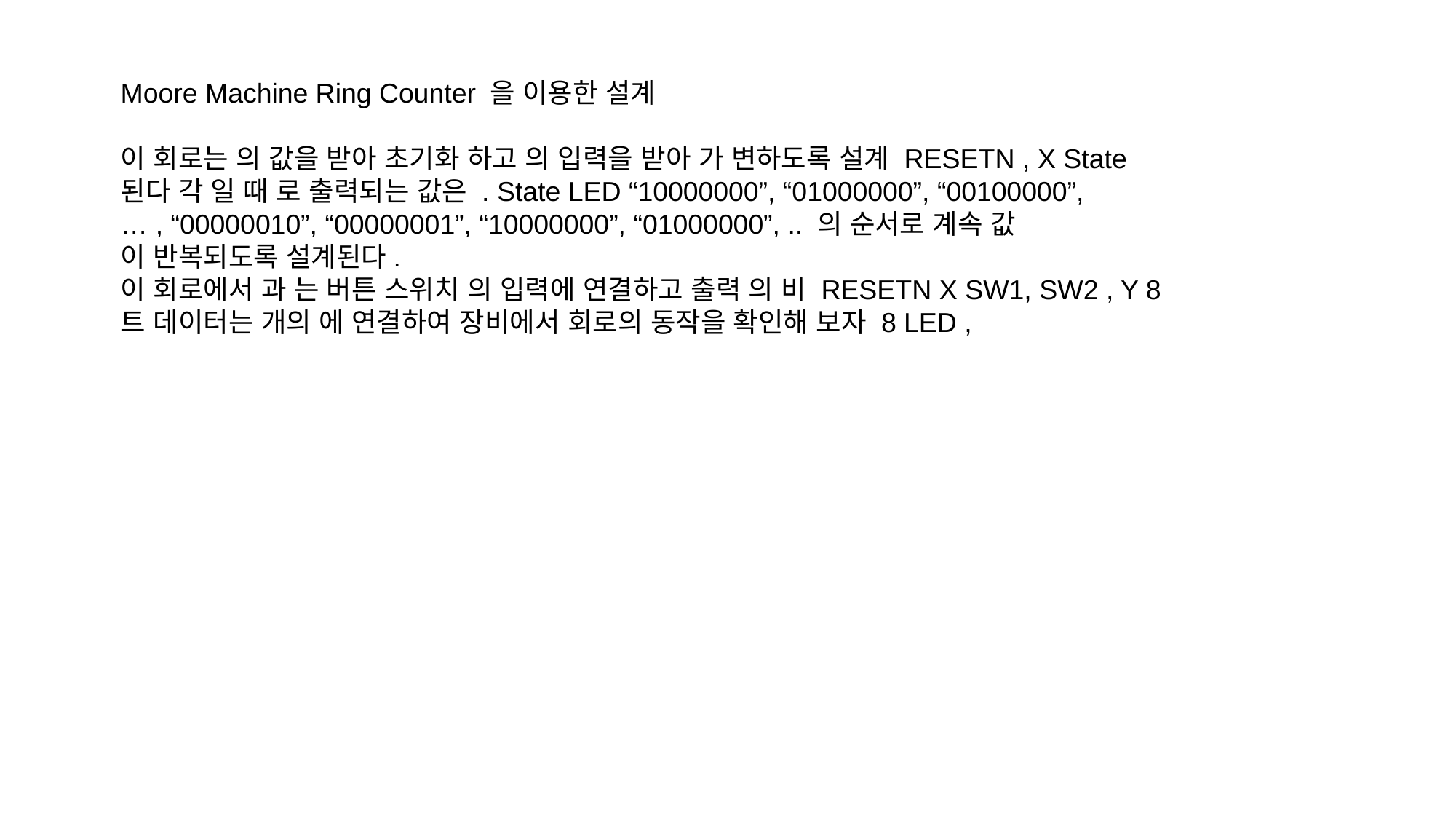

Moore Machine Ring Counter 을 이용한 설계

이 회로는 의 값을 받아 초기화 하고 의 입력을 받아 가 변하도록 설계 RESETN , X State
된다 각 일 때 로 출력되는 값은 . State LED “10000000”, “01000000”, “00100000”,
… , “00000010”, “00000001”, “10000000”, “01000000”, .. 의 순서로 계속 값
이 반복되도록 설계된다.
이 회로에서 과 는 버튼 스위치 의 입력에 연결하고 출력 의 비 RESETN X SW1, SW2 , Y 8
트 데이터는 개의 에 연결하여 장비에서 회로의 동작을 확인해 보자 8 LED ,